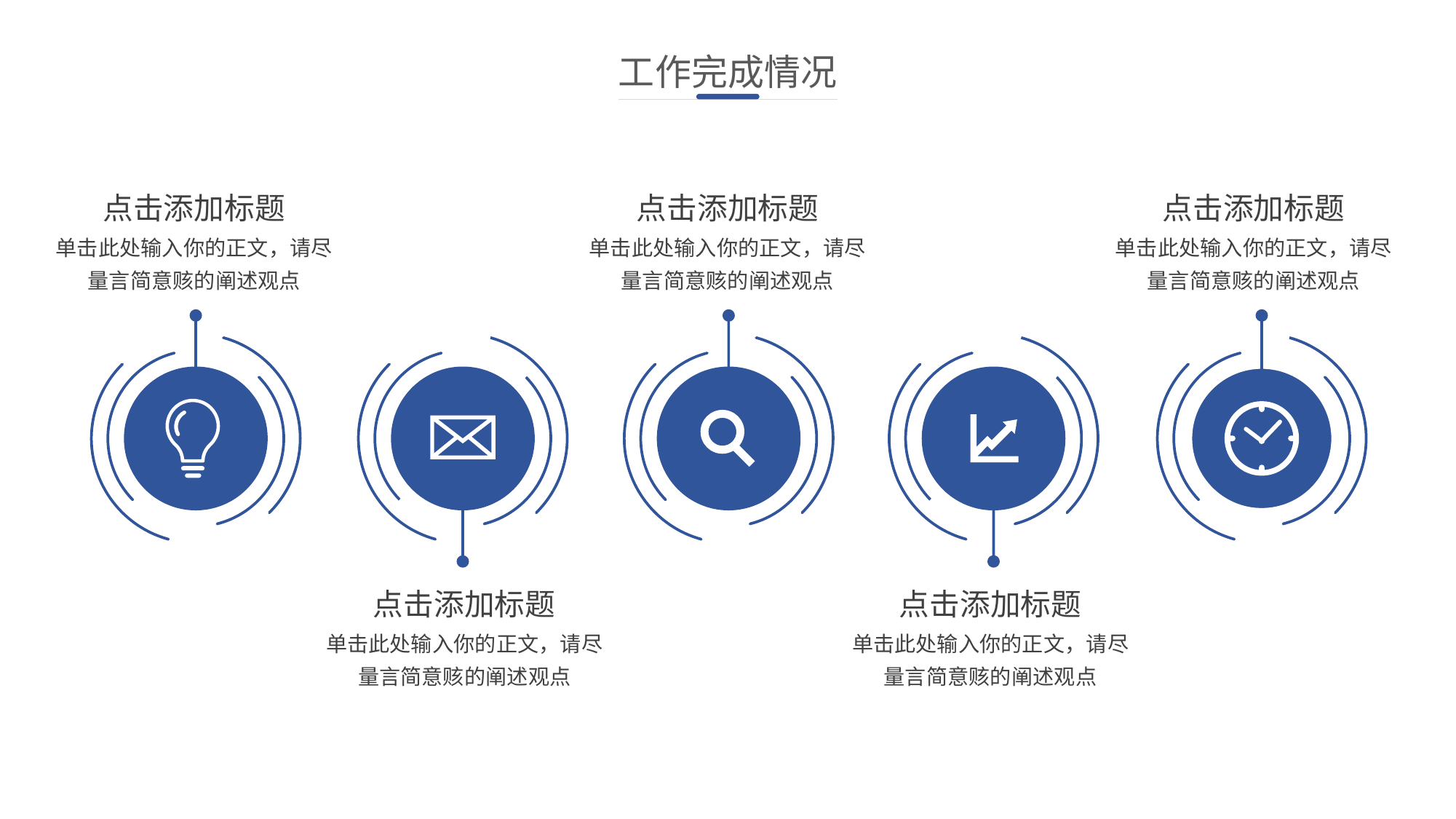

工作完成情况

点击添加标题
点击添加标题
点击添加标题
单击此处输入你的正文，请尽量言简意赅的阐述观点
单击此处输入你的正文，请尽量言简意赅的阐述观点
单击此处输入你的正文，请尽量言简意赅的阐述观点

点击添加标题
点击添加标题
单击此处输入你的正文，请尽量言简意赅的阐述观点
单击此处输入你的正文，请尽量言简意赅的阐述观点